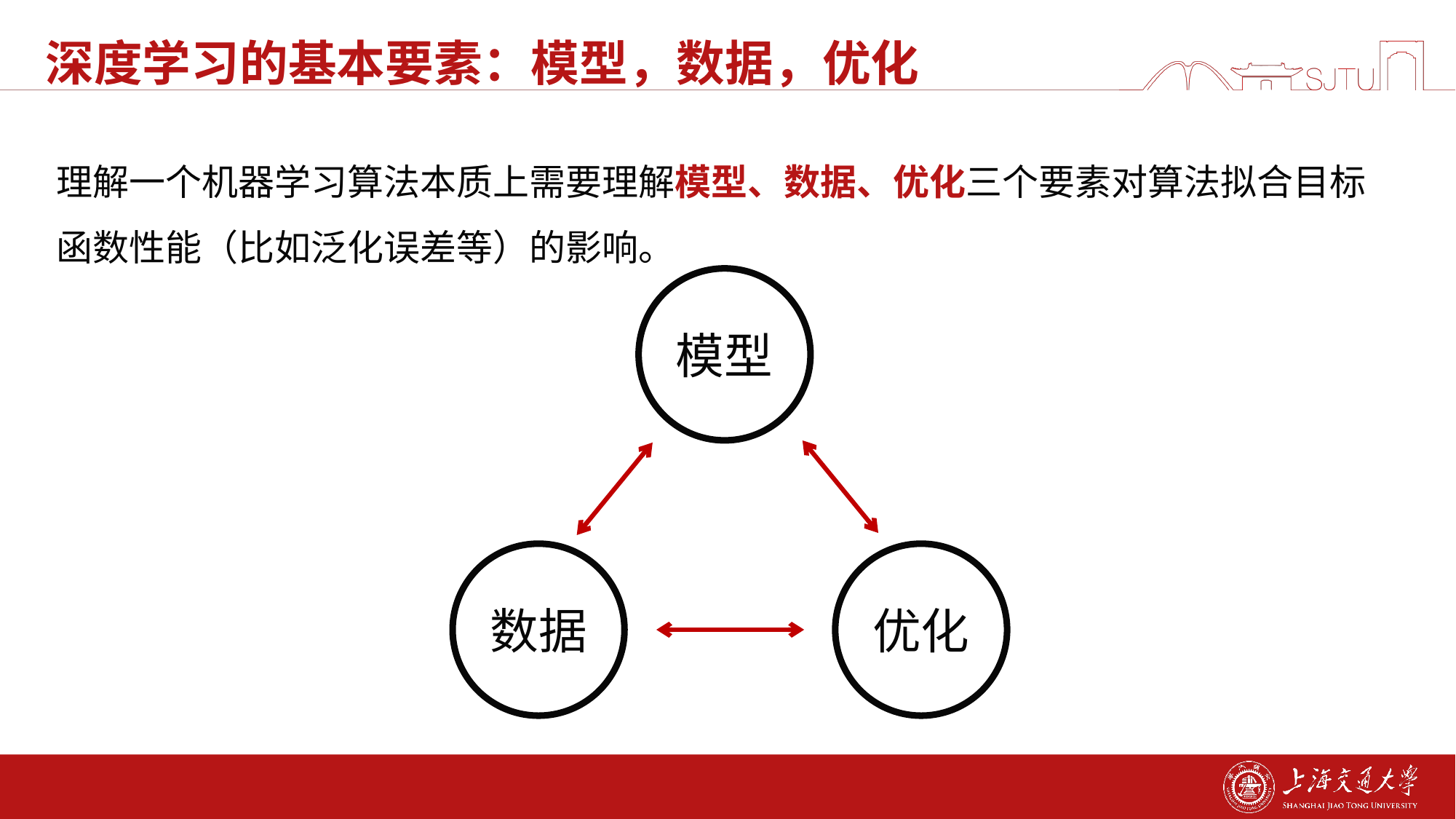

# 深度学习的基本要素：模型，数据，优化
理解一个机器学习算法本质上需要理解模型、数据、优化三个要素对算法拟合目标函数性能（比如泛化误差等）的影响。
模型
数据
优化